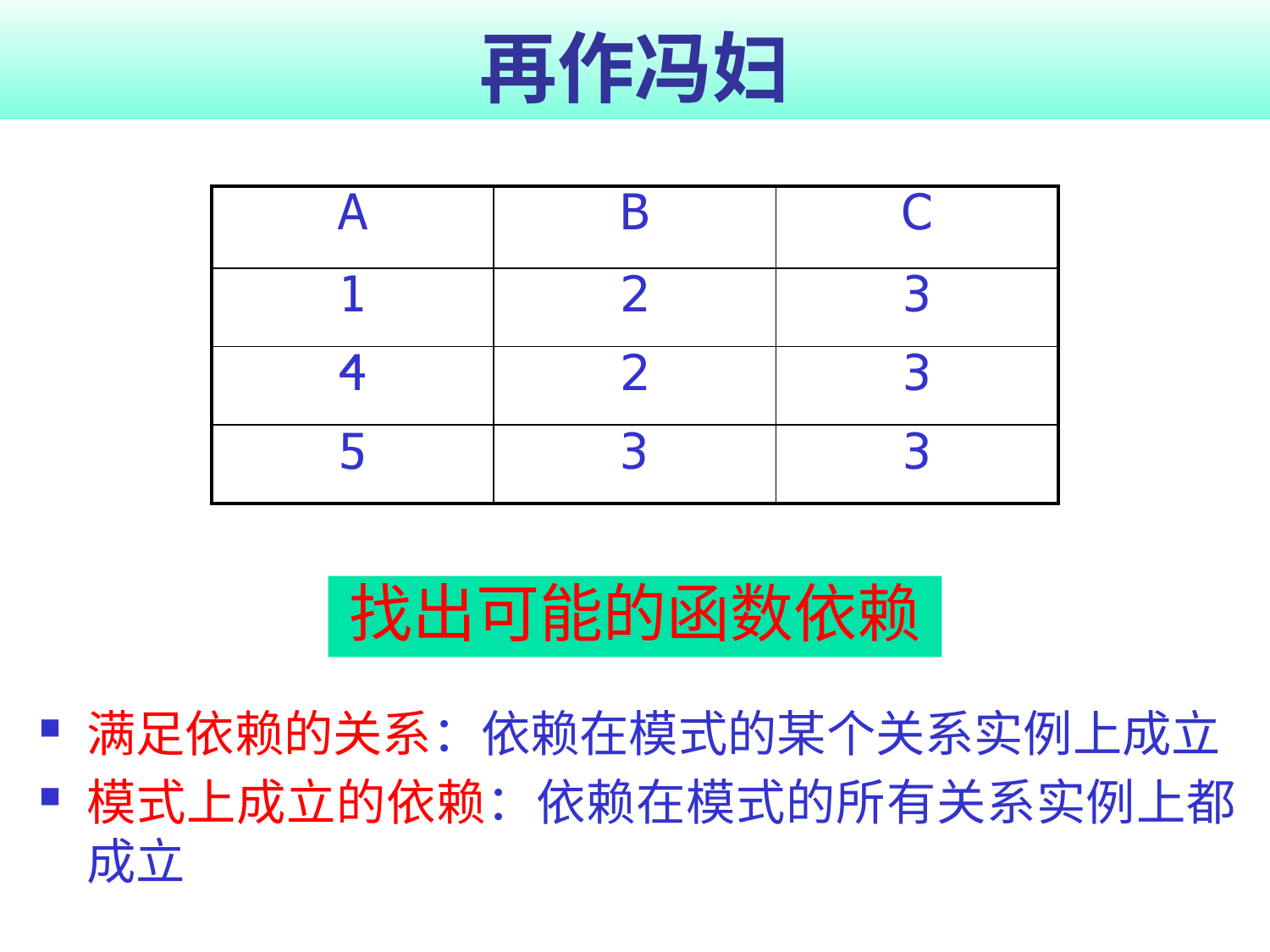

# 再作冯妇
| A | B | C |
| --- | --- | --- |
| 1 | 2 | 3 |
| 4 | 2 | 3 |
| 5 | 3 | 3 |
找出可能的函数依赖
满足依赖的关系：依赖在模式的某个关系实例上成立
模式上成立的依赖：依赖在模式的所有关系实例上都成立